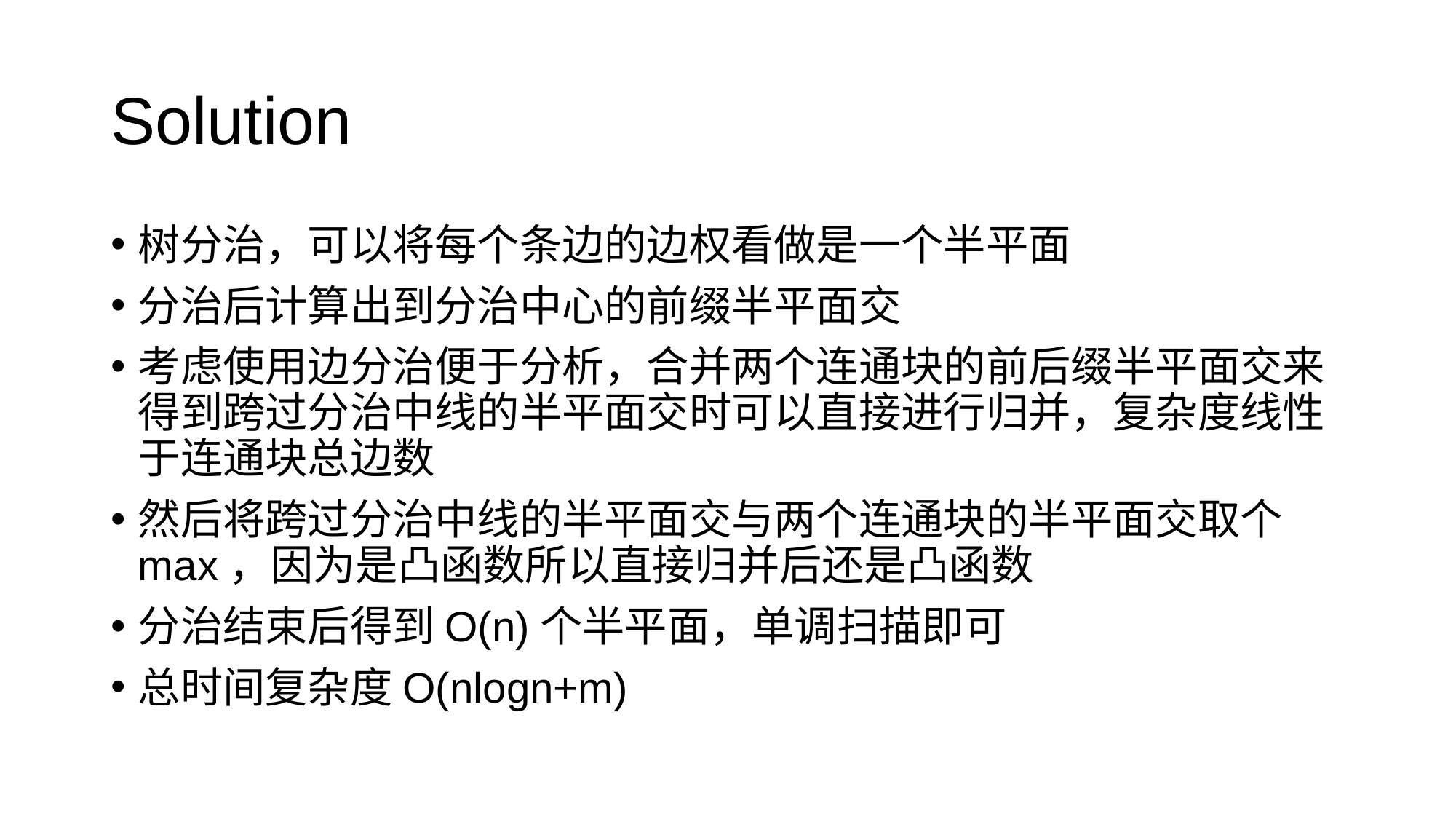

# Solution
树分治，可以将每个条边的边权看做是一个半平面
分治后计算出到分治中心的前缀半平面交
考虑使用边分治便于分析，合并两个连通块的前后缀半平面交来得到跨过分治中线的半平面交时可以直接进行归并，复杂度线性于连通块总边数
然后将跨过分治中线的半平面交与两个连通块的半平面交取个max，因为是凸函数所以直接归并后还是凸函数
分治结束后得到O(n)个半平面，单调扫描即可
总时间复杂度O(nlogn+m)